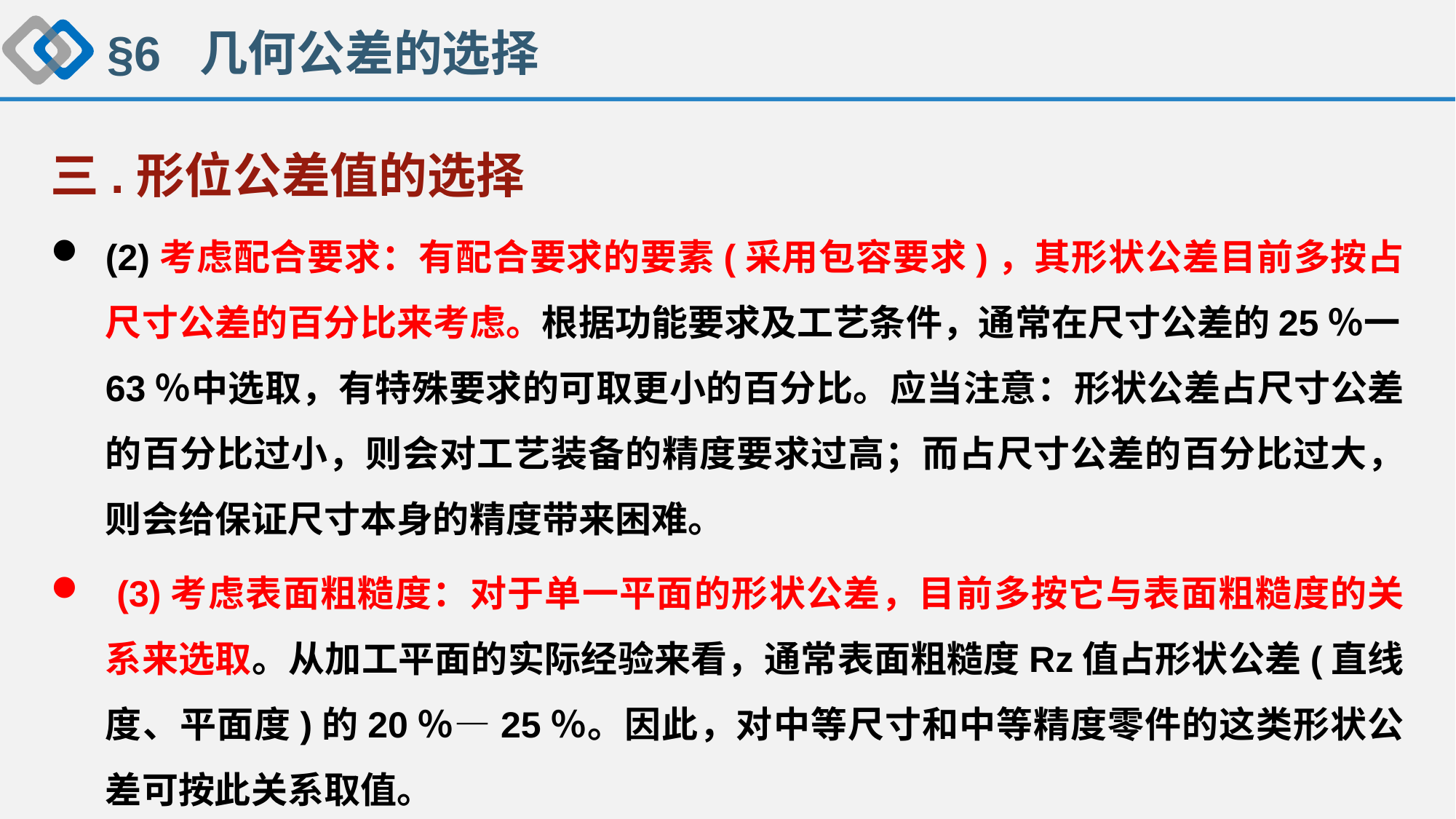

§6  几何公差的选择
三.形位公差值的选择
(2)考虑配合要求：有配合要求的要素(采用包容要求)，其形状公差目前多按占尺寸公差的百分比来考虑。根据功能要求及工艺条件，通常在尺寸公差的25％一63％中选取，有特殊要求的可取更小的百分比。应当注意：形状公差占尺寸公差的百分比过小，则会对工艺装备的精度要求过高；而占尺寸公差的百分比过大，则会给保证尺寸本身的精度带来困难。
 (3)考虑表面粗糙度：对于单一平面的形状公差，目前多按它与表面粗糙度的关系来选取。从加工平面的实际经验来看，通常表面粗糙度Rz值占形状公差(直线度、平面度)的20％—25％。因此，对中等尺寸和中等精度零件的这类形状公差可按此关系取值。